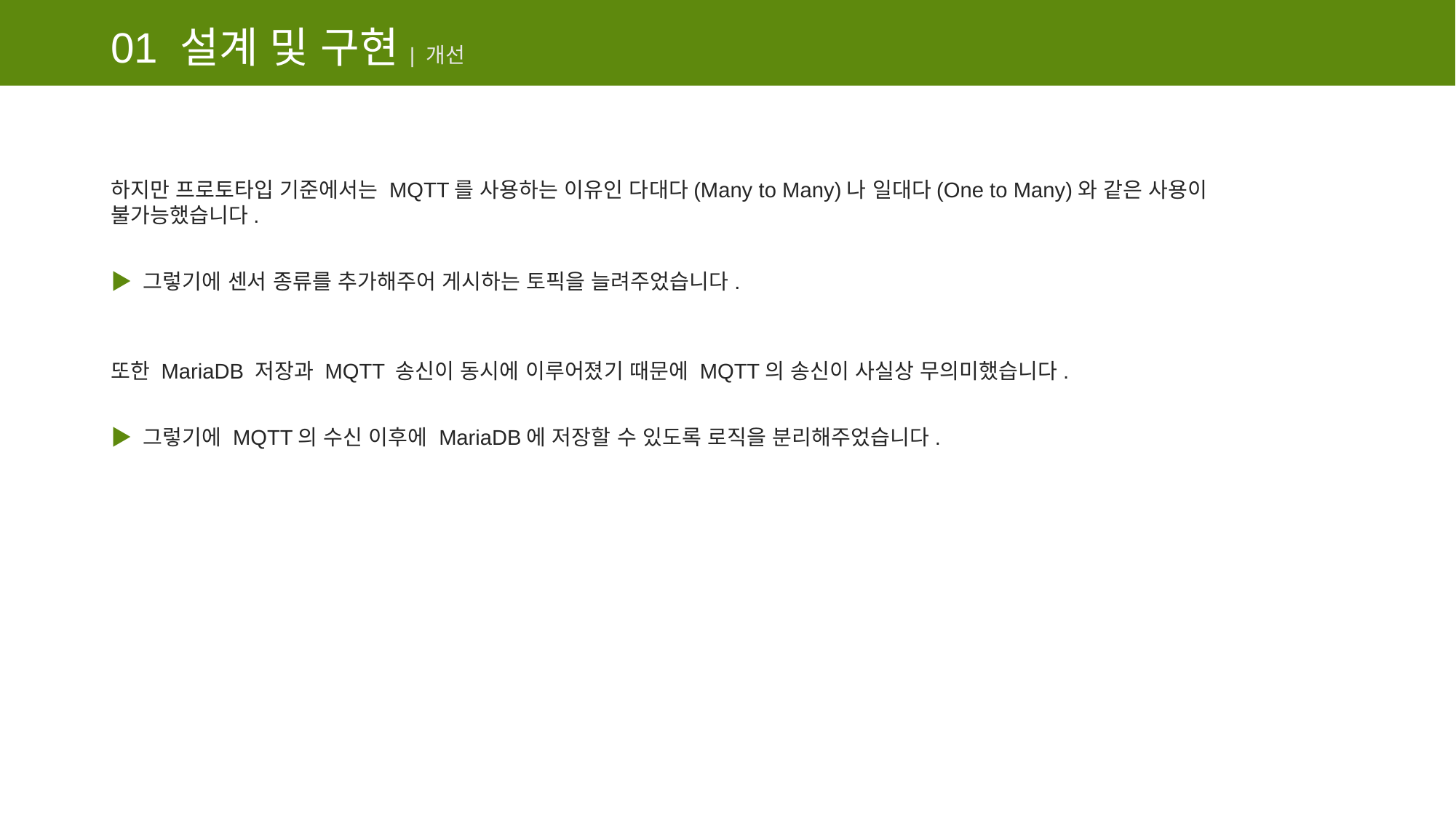

01 설계 및 구현 | 개선

하지만 프로토타입 기준에서는 MQTT를 사용하는 이유인 다대다(Many to Many)나 일대다(One to Many)와 같은 사용이 불가능했습니다.
▶ 그렇기에 센서 종류를 추가해주어 게시하는 토픽을 늘려주었습니다.

또한 MariaDB 저장과 MQTT 송신이 동시에 이루어졌기 때문에 MQTT의 송신이 사실상 무의미했습니다.
▶ 그렇기에 MQTT의 수신 이후에 MariaDB에 저장할 수 있도록 로직을 분리해주었습니다.